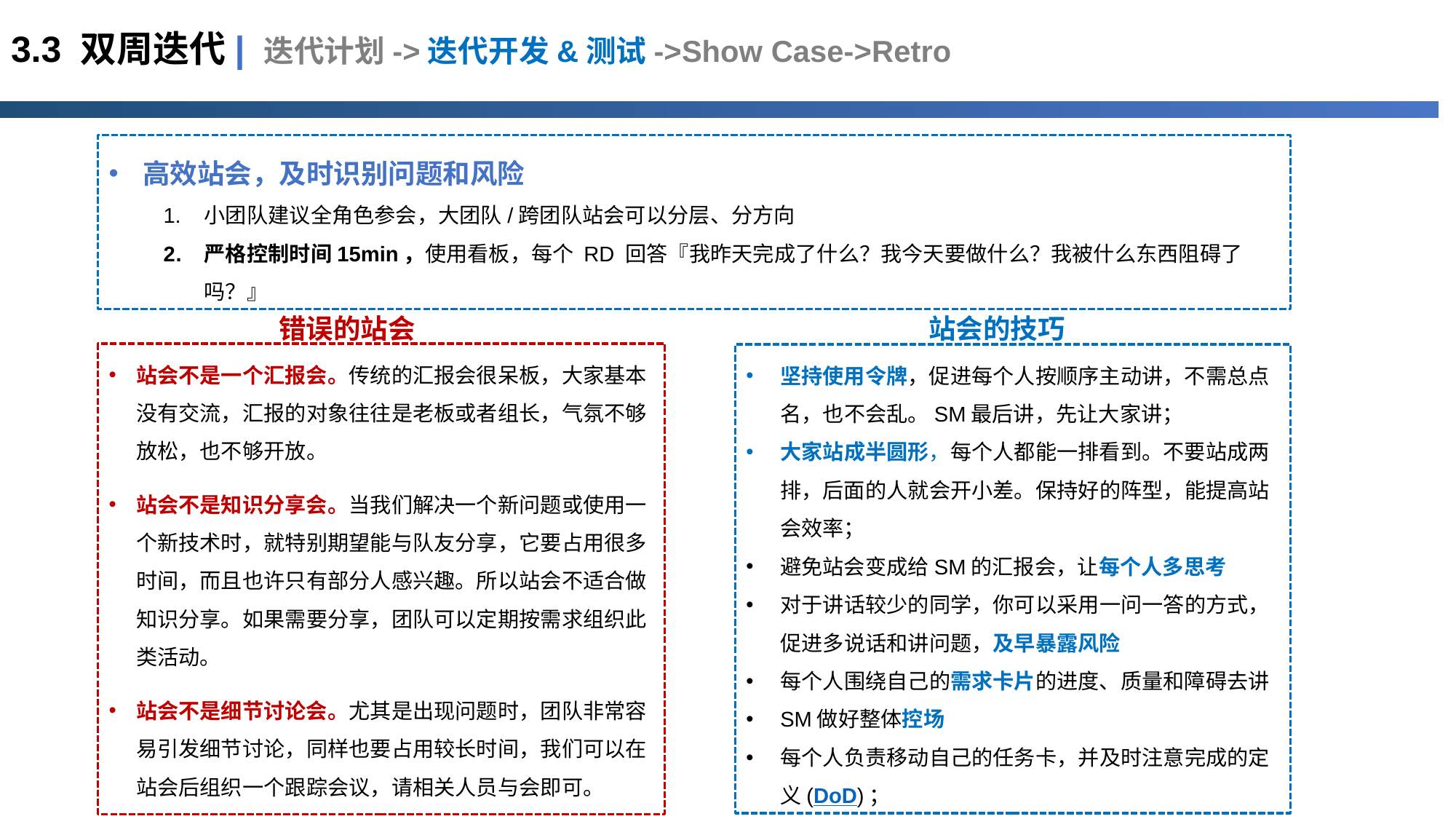

# 3.3 双周迭代| 迭代计划->迭代开发&测试->Show Case->Retro
高效站会，及时识别问题和风险
小团队建议全角色参会，大团队/跨团队站会可以分层、分方向
严格控制时间15min，使用看板，每个 RD 回答『我昨天完成了什么？我今天要做什么？我被什么东西阻碍了吗？』
站会的技巧
错误的站会
站会不是一个汇报会。传统的汇报会很呆板，大家基本没有交流，汇报的对象往往是老板或者组长，气氛不够放松，也不够开放。
站会不是知识分享会。当我们解决一个新问题或使用一个新技术时，就特别期望能与队友分享，它要占用很多时间，而且也许只有部分人感兴趣。所以站会不适合做知识分享。如果需要分享，团队可以定期按需求组织此类活动。
站会不是细节讨论会。尤其是出现问题时，团队非常容易引发细节讨论，同样也要占用较长时间，我们可以在站会后组织一个跟踪会议，请相关人员与会即可。
坚持使用令牌，促进每个人按顺序主动讲，不需总点名，也不会乱。SM最后讲，先让大家讲；
大家站成半圆形，每个人都能一排看到。不要站成两排，后面的人就会开小差。保持好的阵型，能提高站会效率；
避免站会变成给SM的汇报会，让每个人多思考
对于讲话较少的同学，你可以采用一问一答的方式，促进多说话和讲问题，及早暴露风险
每个人围绕自己的需求卡片的进度、质量和障碍去讲
SM做好整体控场
每个人负责移动自己的任务卡，并及时注意完成的定义(DoD)；